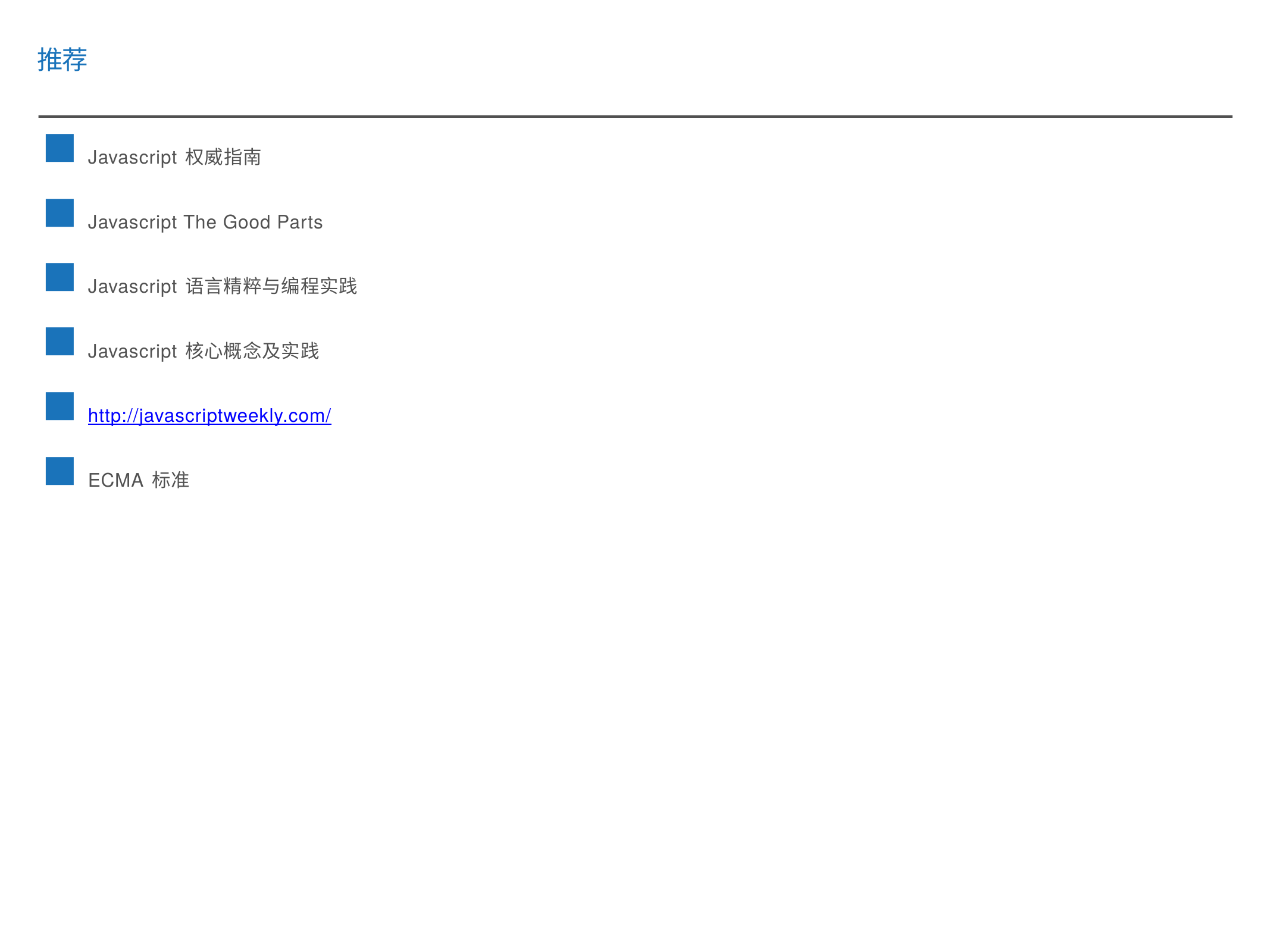

推荐
Javascript权威指南
Javascript The Good Parts
Javascript语言精粹与编程实践
Javascript核心概念及实践
http://javascriptweekly.com/
ECMA标准